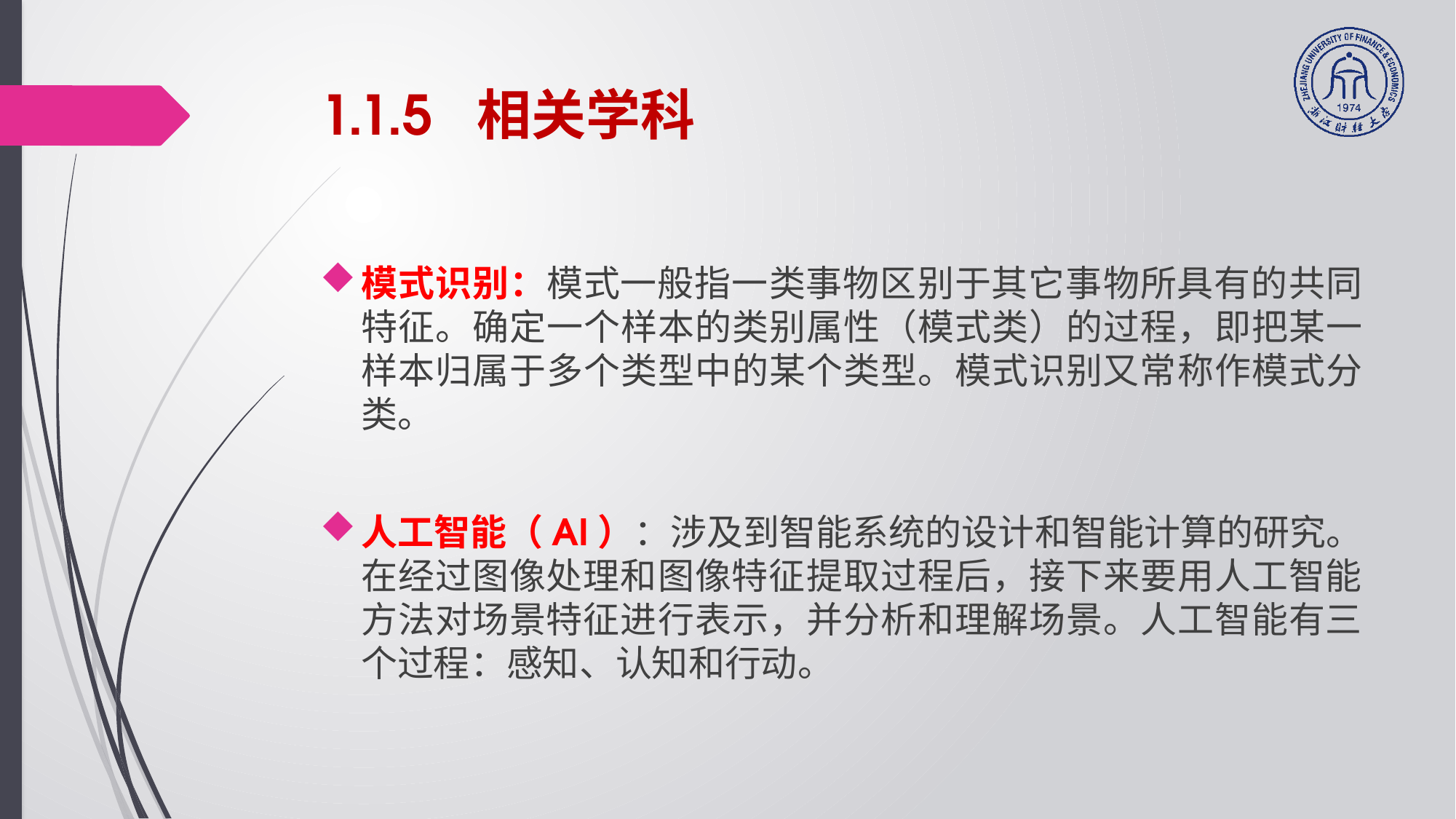

# 1.1.5  相关学科
模式识别：模式一般指一类事物区别于其它事物所具有的共同特征。确定一个样本的类别属性（模式类）的过程，即把某一样本归属于多个类型中的某个类型。模式识别又常称作模式分类。

人工智能（AI）：涉及到智能系统的设计和智能计算的研究。在经过图像处理和图像特征提取过程后，接下来要用人工智能方法对场景特征进行表示，并分析和理解场景。人工智能有三个过程：感知、认知和行动。